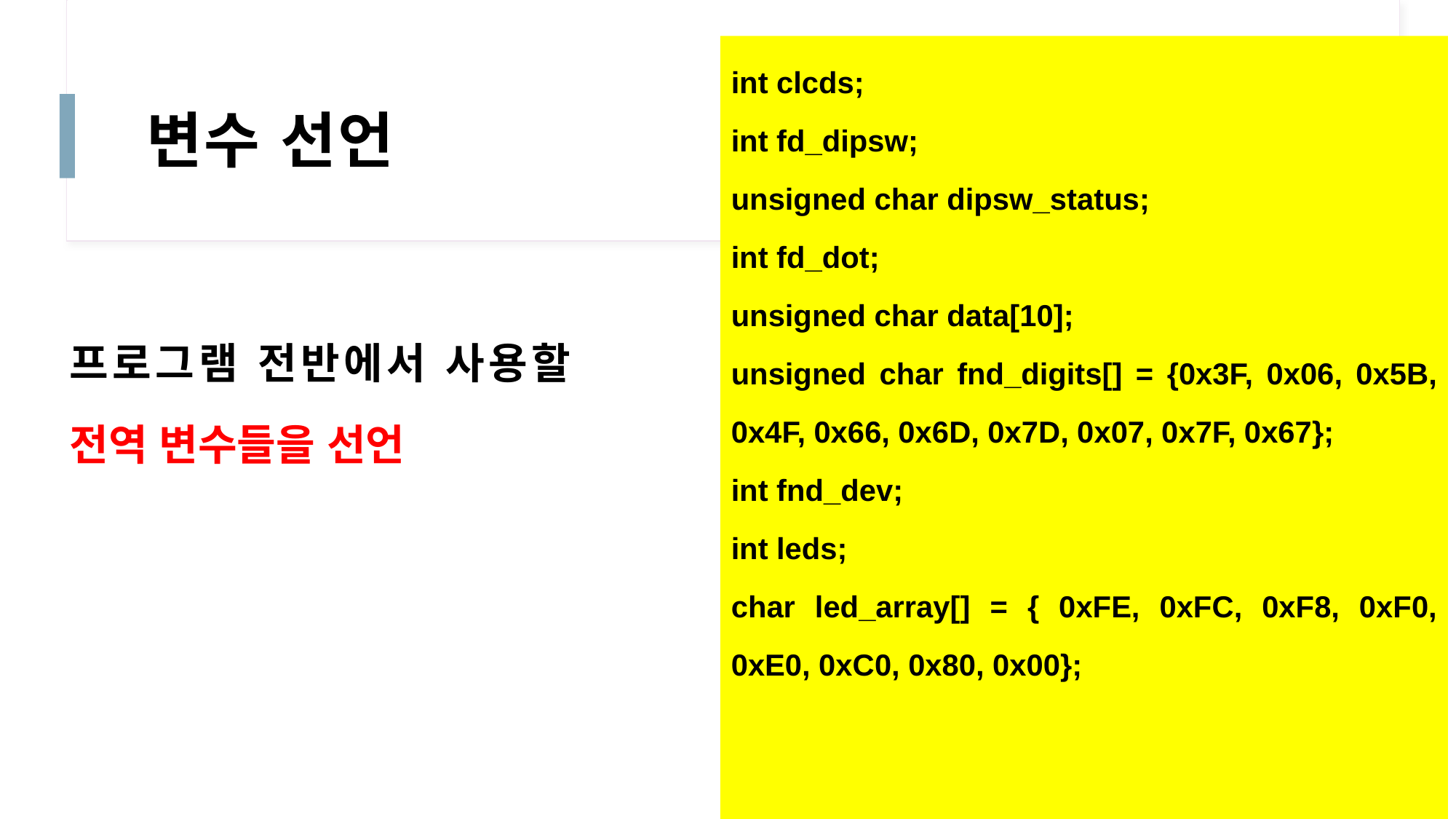

int clcds;
int fd_dipsw;
unsigned char dipsw_status;
int fd_dot;
unsigned char data[10];
unsigned char fnd_digits[] = {0x3F, 0x06, 0x5B, 0x4F, 0x66, 0x6D, 0x7D, 0x07, 0x7F, 0x67};
int fnd_dev;
int leds;
char led_array[] = { 0xFE, 0xFC, 0xF8, 0xF0, 0xE0, 0xC0, 0x80, 0x00};

# 변수 선언
프로그램 전반에서 사용할 전역 변수들을 선언